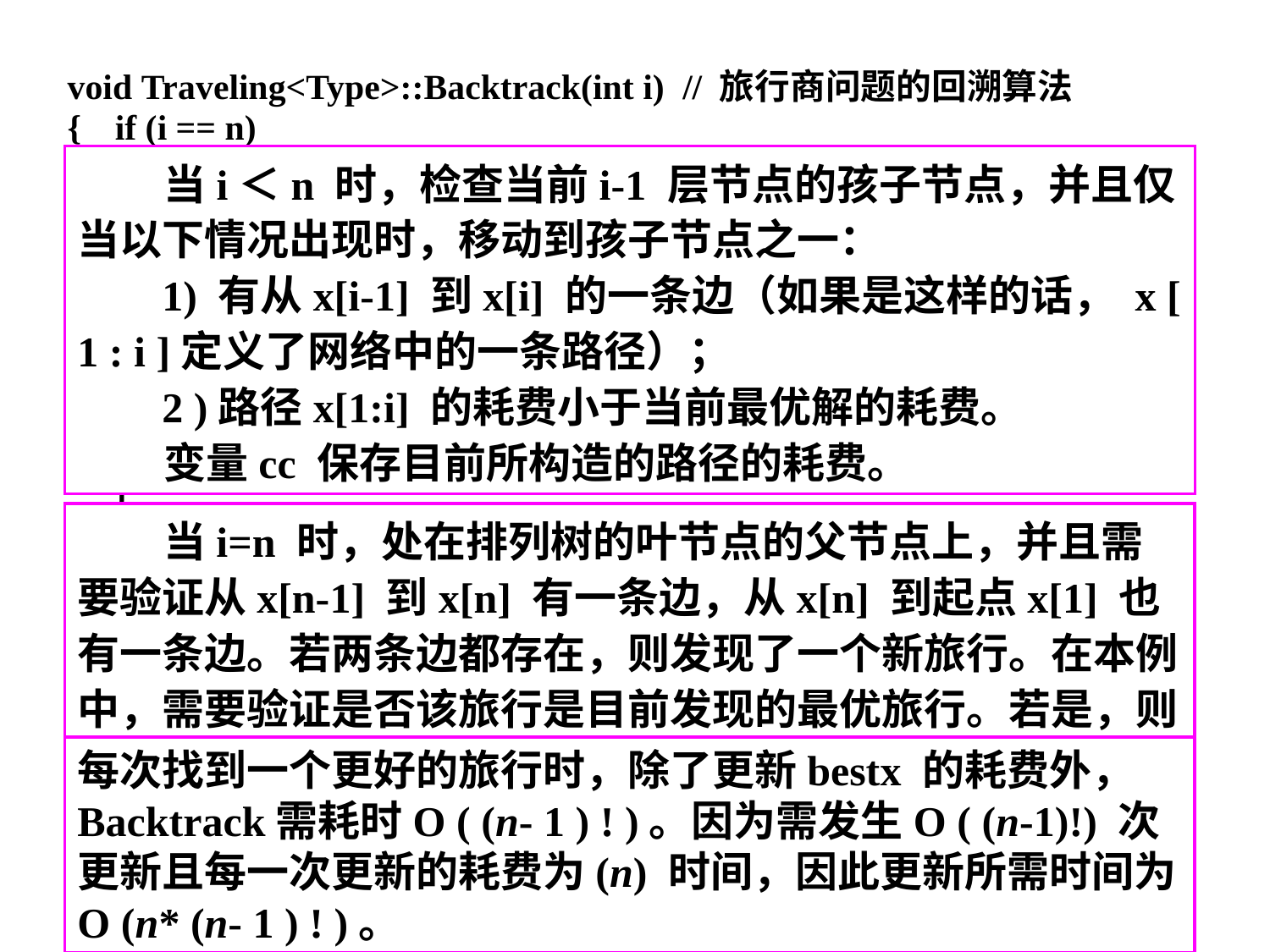

void Traveling<Type>::Backtrack(int i)  // 旅行商问题的回溯算法
{	if (i == n)
     {// 位于一个叶子的父节点 通过增加两条边来完成旅行
		if (a[x[n-1]][x[n]] != NoEdge &&a[x[n]][1] != NoEdge &&
		    (cc + a[x[n-1]][x[n]] + a[x[n]][1] < bestc ||bestc == NoEdge))
		{// 找到更优的旅行路径
			for (int j = 1; j <= n; j++)		bestx[j] = x[j];
			bestc = cc + a[x[n-1]][x[n]] + a[x[n]][1];
		}
	}
	else// 尝试子树
    {	for (int j = i; j <= n; j++) / /能移动到子树x [ j ]吗?
		     if (a[x[i-1]][x[j]] != NoEdge &&(cc + a[x[i-1]][x[i]] < bestc ||
			bestc == NoEdge)) //能搜索该子树
		    {	Swap(x[i], x[j]);		cc += a[x[i-1]][x[i]];
			 Backtrack( i + 1 ) ;		cc -= a[x[i-1]][x[i]];
			Swap(x[i], x[j]);
		    }
	}
}
        当i＜n 时，检查当前i-1 层节点的孩子节点，并且仅当以下情况出现时，移动到孩子节点之一：
        1) 有从x[i-1] 到x[i] 的一条边（如果是这样的话， x [ 1 : i ]定义了网络中的一条路径）；
        2 )路径x[1:i] 的耗费小于当前最优解的耗费。
        变量cc 保存目前所构造的路径的耗费。
        当i=n 时，处在排列树的叶节点的父节点上，并且需要验证从x[n-1] 到x[n] 有一条边，从x[n] 到起点x[1] 也有一条边。若两条边都存在，则发现了一个新旅行。在本例中，需要验证是否该旅行是目前发现的最优旅行。若是，则将旅行和它的耗费分别存入b e s t x与b e s t c中。
每次找到一个更好的旅行时，除了更新bestx 的耗费外， Backtrack需耗时O ( (n- 1 ) ! )。因为需发生O ( (n-1)!) 次更新且每一次更新的耗费为(n) 时间，因此更新所需时间为O (n* (n- 1 ) ! )。